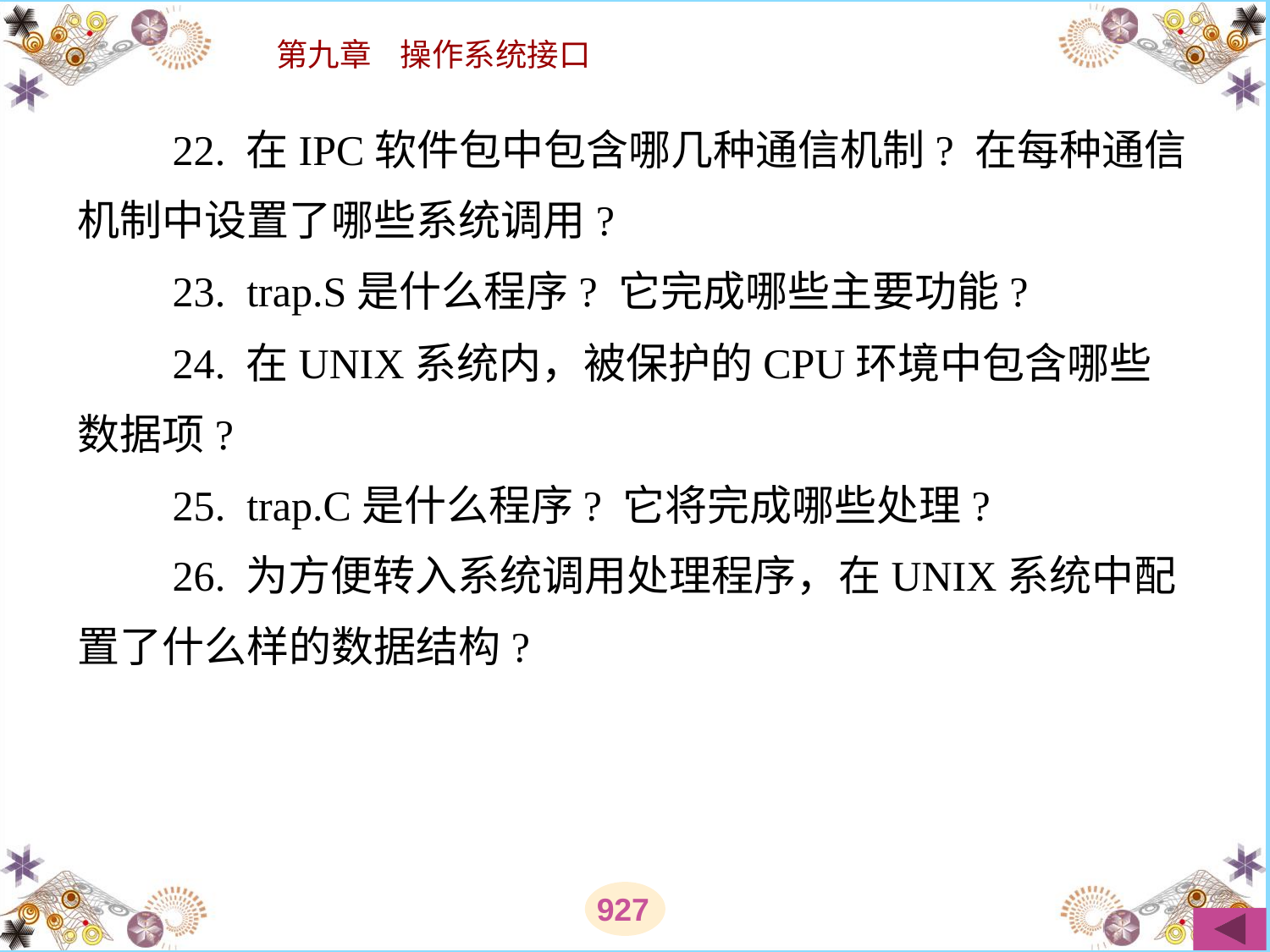

# 22. 在IPC软件包中包含哪几种通信机制? 在每种通信机制中设置了哪些系统调用? 　　23.  trap.S是什么程序? 它完成哪些主要功能? 　　24. 在UNIX系统内，被保护的CPU环境中包含哪些数据项? 　　25.  trap.C是什么程序? 它将完成哪些处理? 　　26. 为方便转入系统调用处理程序，在UNIX系统中配置了什么样的数据结构?